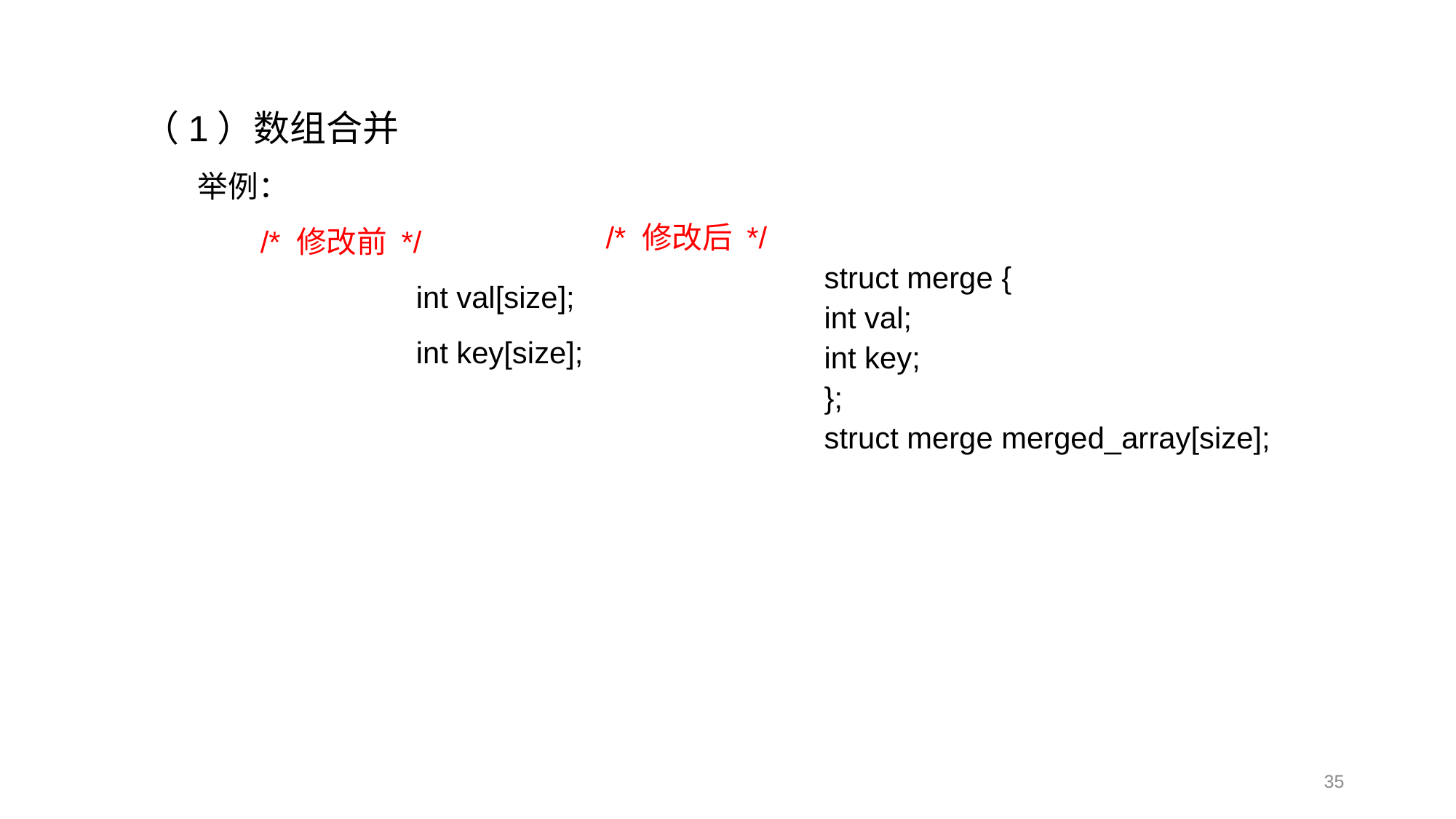

（1）数组合并
	举例：
              /* 修改前 */
			int val[size];
			int key[size];

/* 修改后 */
		struct merge {
	int val;
	int key;
		};
		struct merge merged_array[size];
35